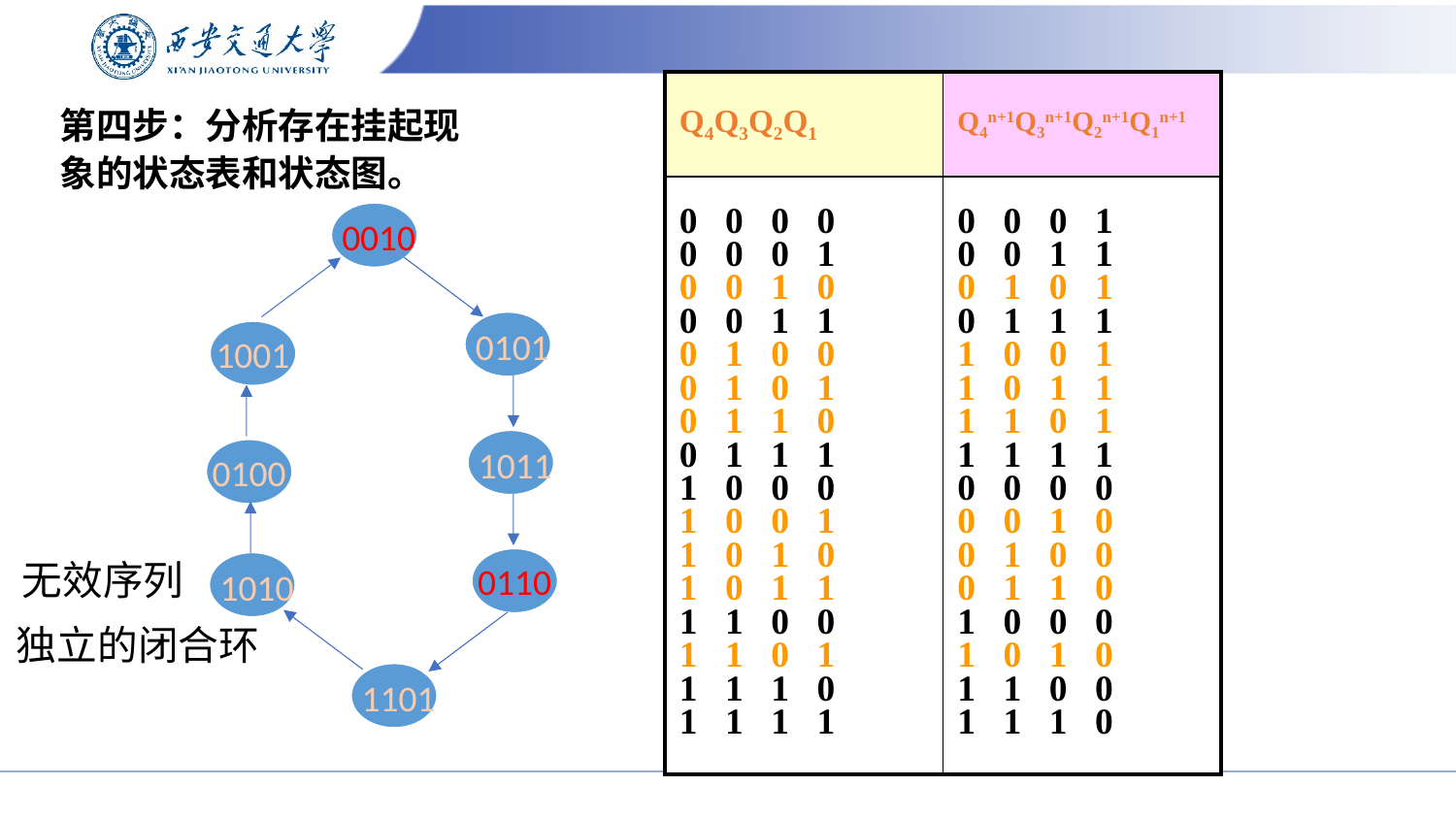

| Q4Q3Q2Q1 | Q4n+1Q3n+1Q2n+1Q1n+1 |
| --- | --- |
| 0 0 0 0 0 0 0 1 0 0 1 0 0 0 1 1 0 1 0 0 0 1 0 1 0 1 1 0 0 1 1 1 1 0 0 0 1 0 0 1 1 0 1 0 1 0 1 1 1 1 0 0 1 1 0 1 1 1 1 0 1 1 1 1 | 0 0 0 1 0 0 1 1 0 1 0 1 0 1 1 1 1 0 0 1 1 0 1 1 1 1 0 1 1 1 1 1 0 0 0 0 0 0 1 0 0 1 0 0 0 1 1 0 1 0 0 0 1 0 1 0 1 1 0 0 1 1 1 0 |
# 第四步：分析存在挂起现象的状态表和状态图。
 0010

 0101
1001

 1011
0100

无效序列
0110
 1010

 1101
独立的闭合环